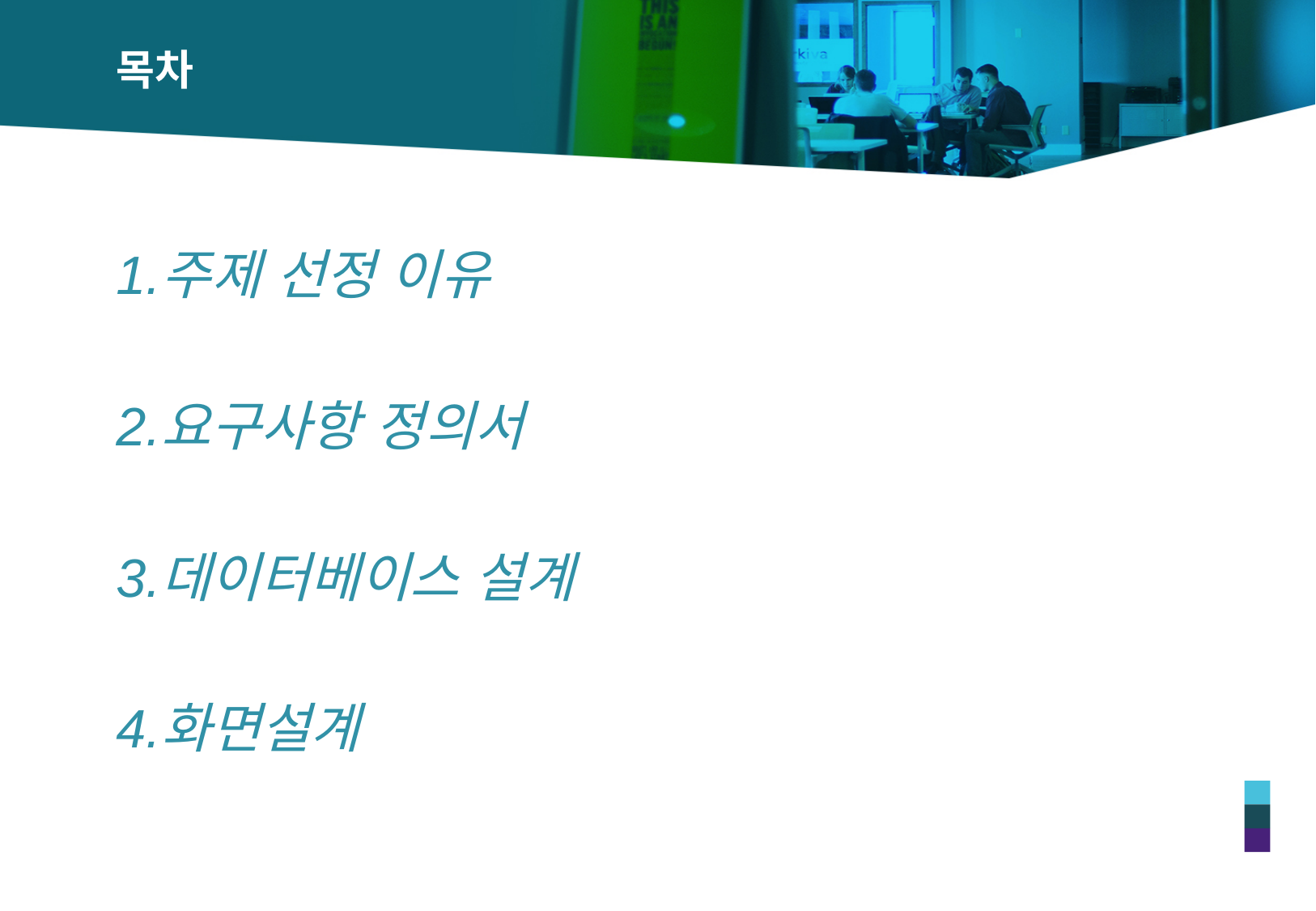

# 목차

주제 선정 이유

요구사항 정의서

데이터베이스 설계

화면설계